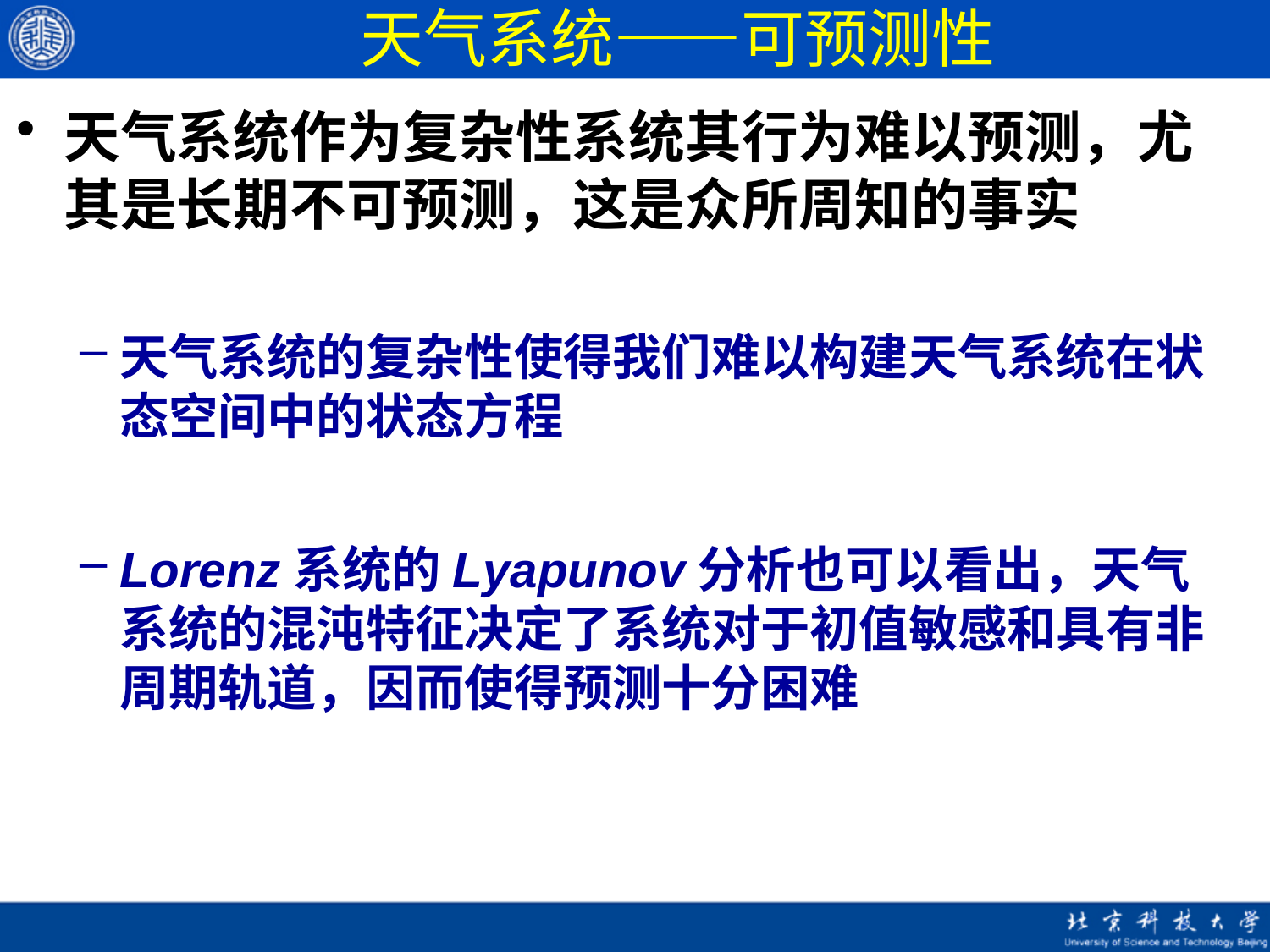

# 天气系统——可预测性
天气系统作为复杂性系统其行为难以预测，尤其是长期不可预测，这是众所周知的事实

天气系统的复杂性使得我们难以构建天气系统在状态空间中的状态方程

Lorenz系统的Lyapunov分析也可以看出，天气系统的混沌特征决定了系统对于初值敏感和具有非周期轨道，因而使得预测十分困难